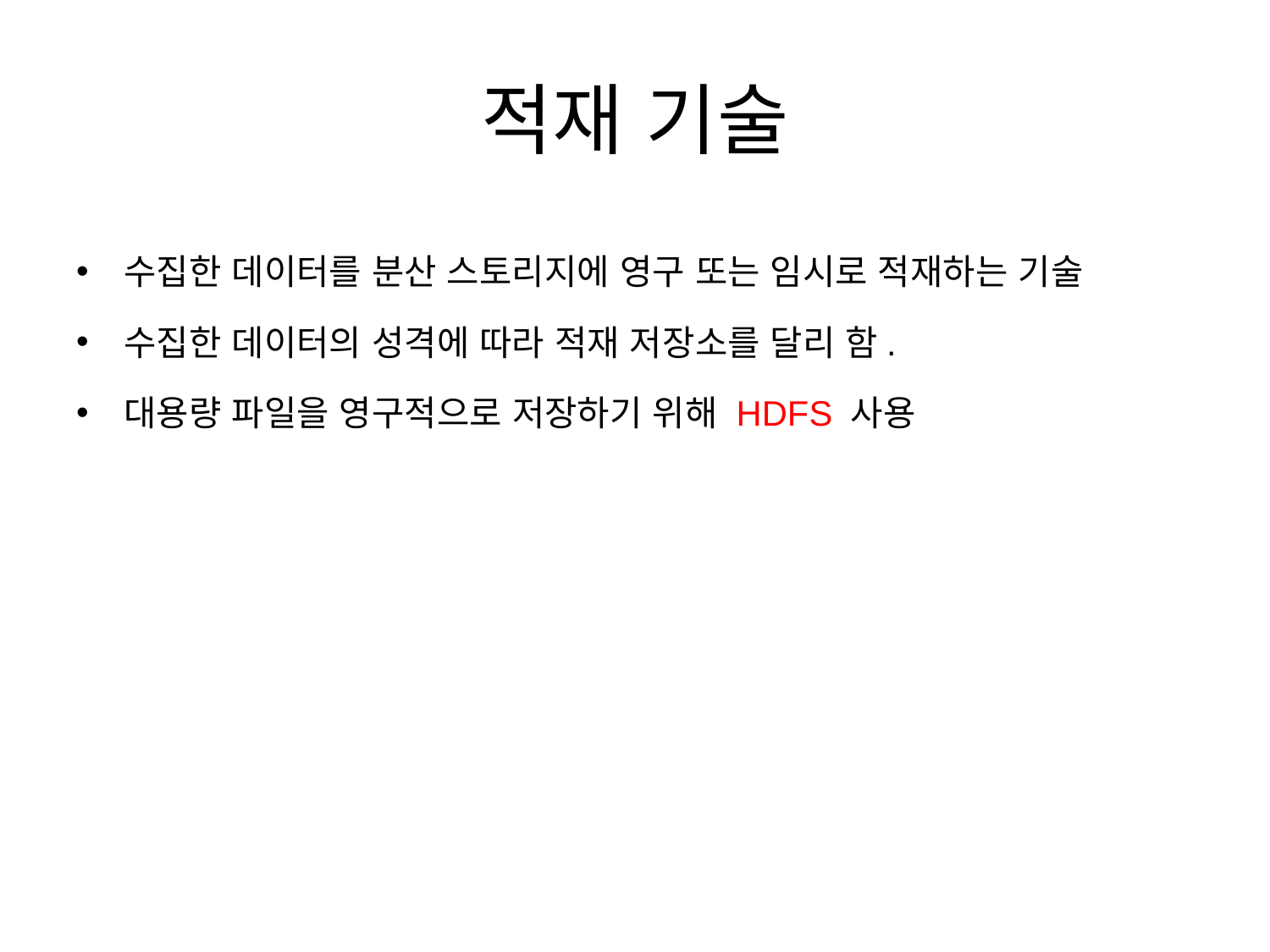

# 적재 기술
수집한 데이터를 분산 스토리지에 영구 또는 임시로 적재하는 기술
수집한 데이터의 성격에 따라 적재 저장소를 달리 함.
대용량 파일을 영구적으로 저장하기 위해 HDFS 사용